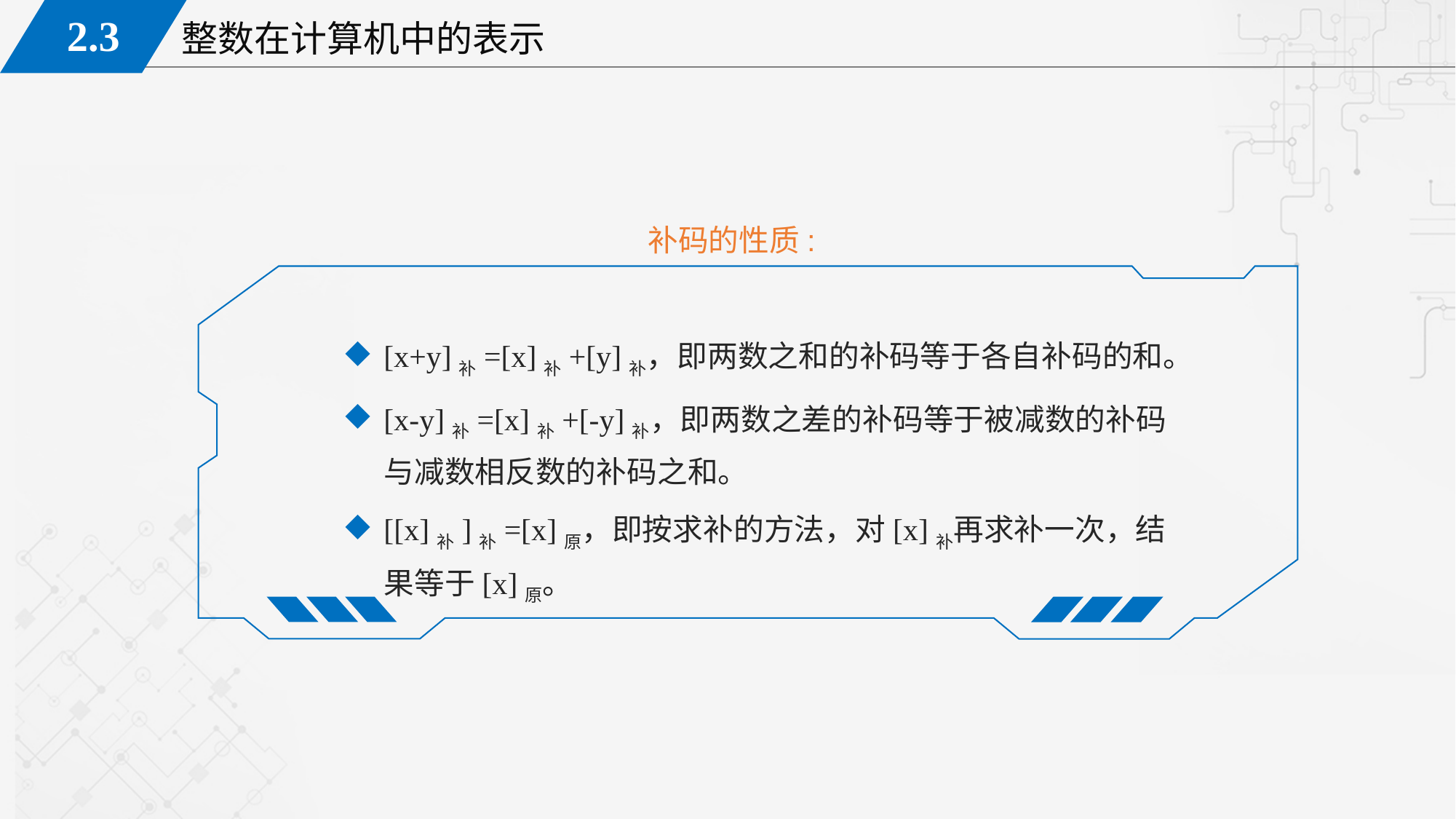

补码的性质:

[x+y]补=[x]补+[y]补，即两数之和的补码等于各自补码的和。
[x-y]补=[x]补+[-y]补，即两数之差的补码等于被减数的补码与减数相反数的补码之和。
[[x]补]补=[x]原，即按求补的方法，对[x]补再求补一次，结果等于[x]原。